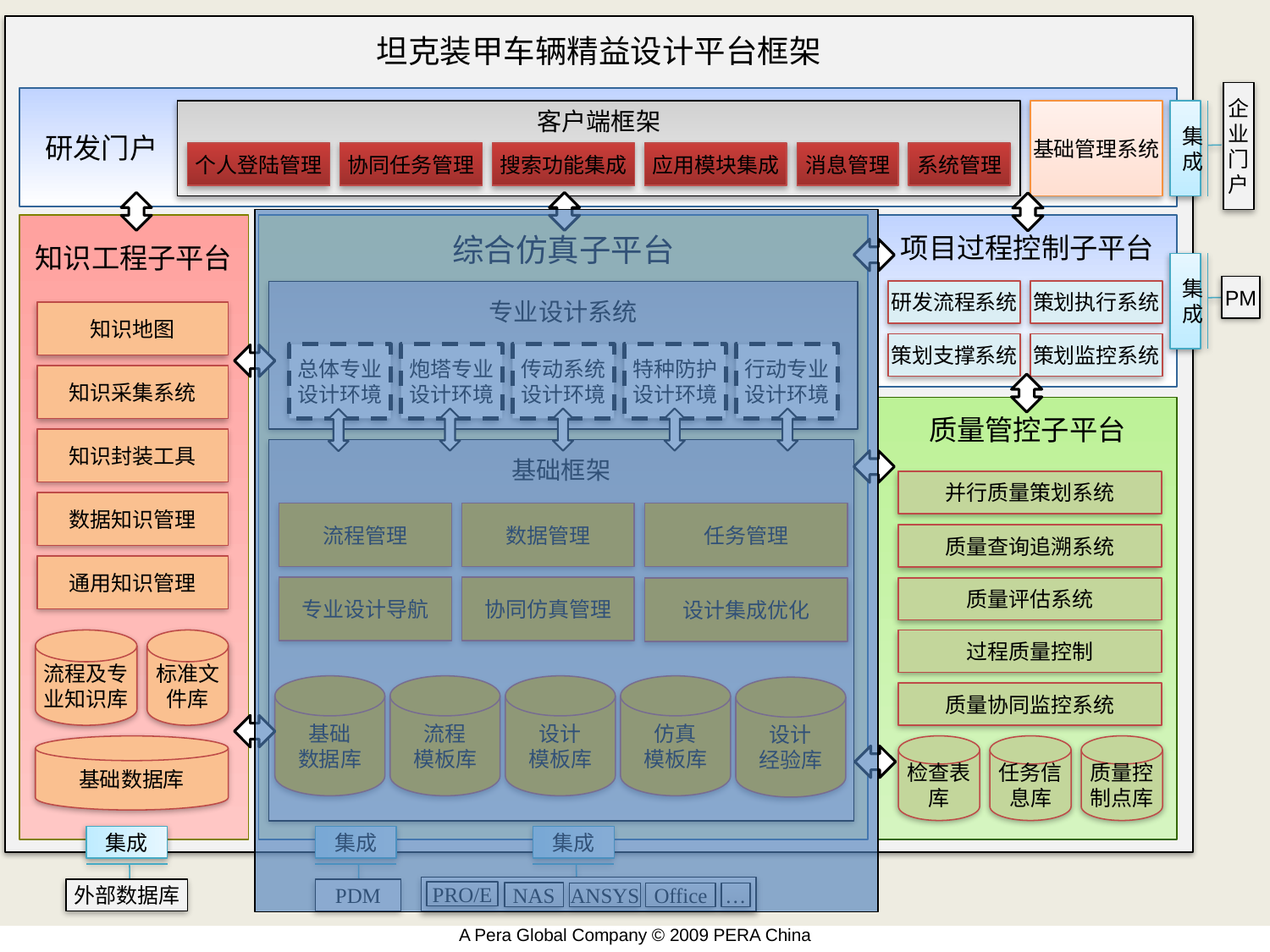

坦克装甲车辆精益设计平台框架
企业门户
   研发门户
客户端框架
基础管理系统
集成
个人登陆管理
协同任务管理
搜索功能集成
应用模块集成
消息管理
系统管理

知识工程子平台
综合仿真子平台
项目过程控制子平台

集成
PM
研发流程系统
策划执行系统
专业设计系统
知识地图
策划支撑系统
策划监控系统
总体专业设计环境
炮塔专业设计环境
传动系统设计环境
特种防护设计环境
行动专业设计环境

知识采集系统

质量管控子平台

知识封装工具
基础框架

并行质量策划系统
数据知识管理
流程管理
数据管理
任务管理
质量查询追溯系统
通用知识管理
专业设计导航
协同仿真管理
设计集成优化
质量评估系统
流程及专业知识库
标准文件库
过程质量控制
基础
数据库
流程
模板库
设计
模板库
仿真
模板库
设计
经验库
质量协同监控系统

基础数据库
检查表库
任务信息库
质量控制点库

集成
集成
集成

外部数据库
PDM
PRO/E
NAS
ANSYS
Office
…